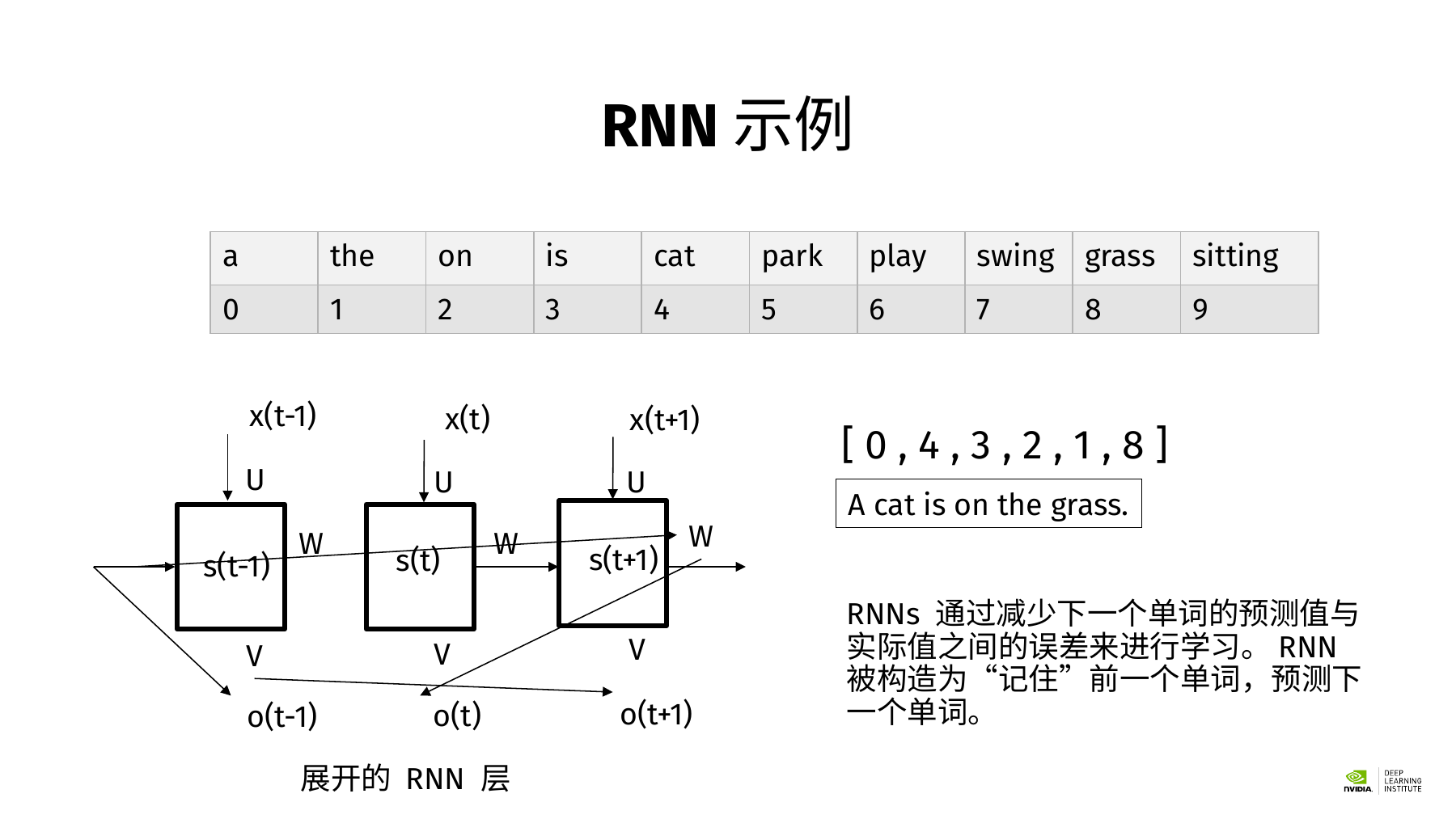

# RNN示例

| a | the | on | is | cat | park | play | swing | grass | sitting |
| --- | --- | --- | --- | --- | --- | --- | --- | --- | --- |
| 0 | 1 | 2 | 3 | 4 | 5 | 6 | 7 | 8 | 9 |
x(t-1)
x(t)
x(t+1)
[ 0 , 4 , 3 , 2 , 1 , 8 ]
U
U
U
A cat is on the grass.

W
W
W
s(t+1)
s(t)
s(t-1)
RNNs 通过减少下一个单词的预测值与实际值之间的误差来进行学习。RNN 被构造为“记住”前一个单词，预测下一个单词。
V
V
V
o(t+1)
o(t)
o(t-1)
展开的 RNN 层
11